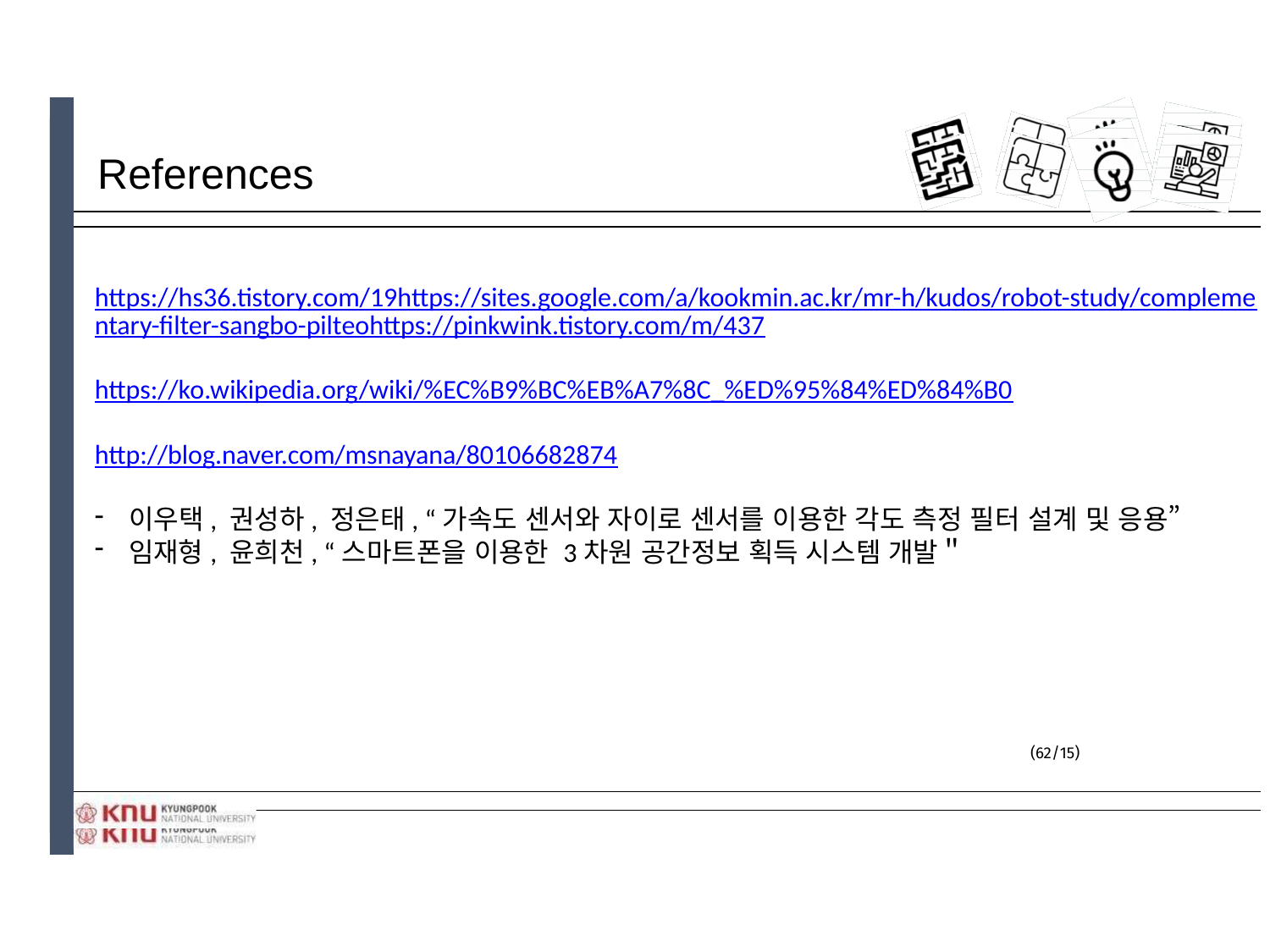

# References
https://hs36.tistory.com/19https://sites.google.com/a/kookmin.ac.kr/mr-h/kudos/robot-study/complementary-filter-sangbo-pilteohttps://pinkwink.tistory.com/m/437

https://ko.wikipedia.org/wiki/%EC%B9%BC%EB%A7%8C_%ED%95%84%ED%84%B0

http://blog.naver.com/msnayana/80106682874

이우택, 권성하, 정은태, “가속도 센서와 자이로 센서를 이용한 각도 측정 필터 설계 및 응용”
임재형, 윤희천, “스마트폰을 이용한 3차원 공간정보 획득 시스템 개발＂

(62/15)